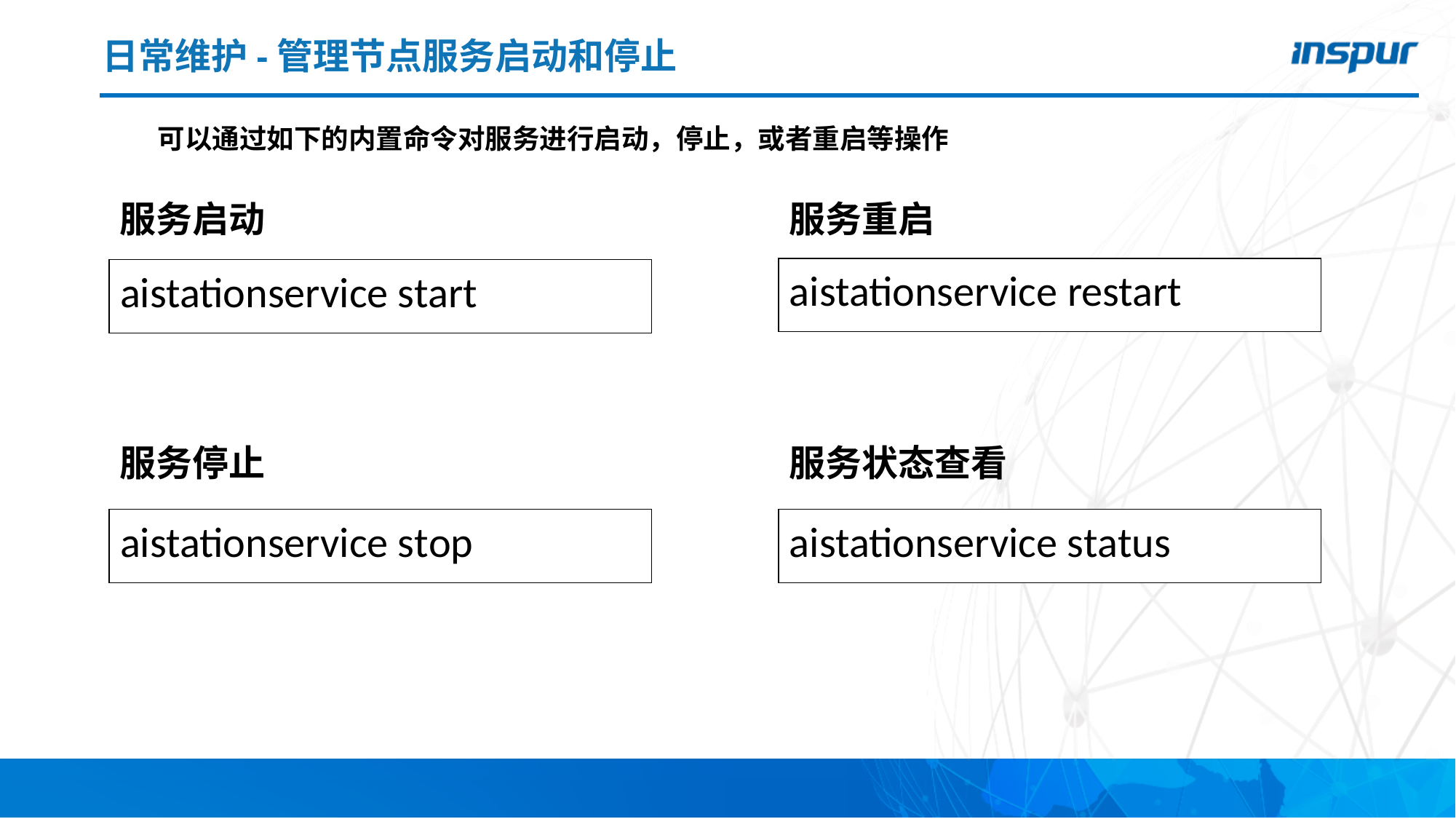

# 日常维护-管理节点服务启动和停止
可以通过如下的内置命令对服务进行启动，停止，或者重启等操作
服务启动
服务重启
aistationservice restart

aistationservice start

服务停止
服务状态查看
aistationservice stop

aistationservice status